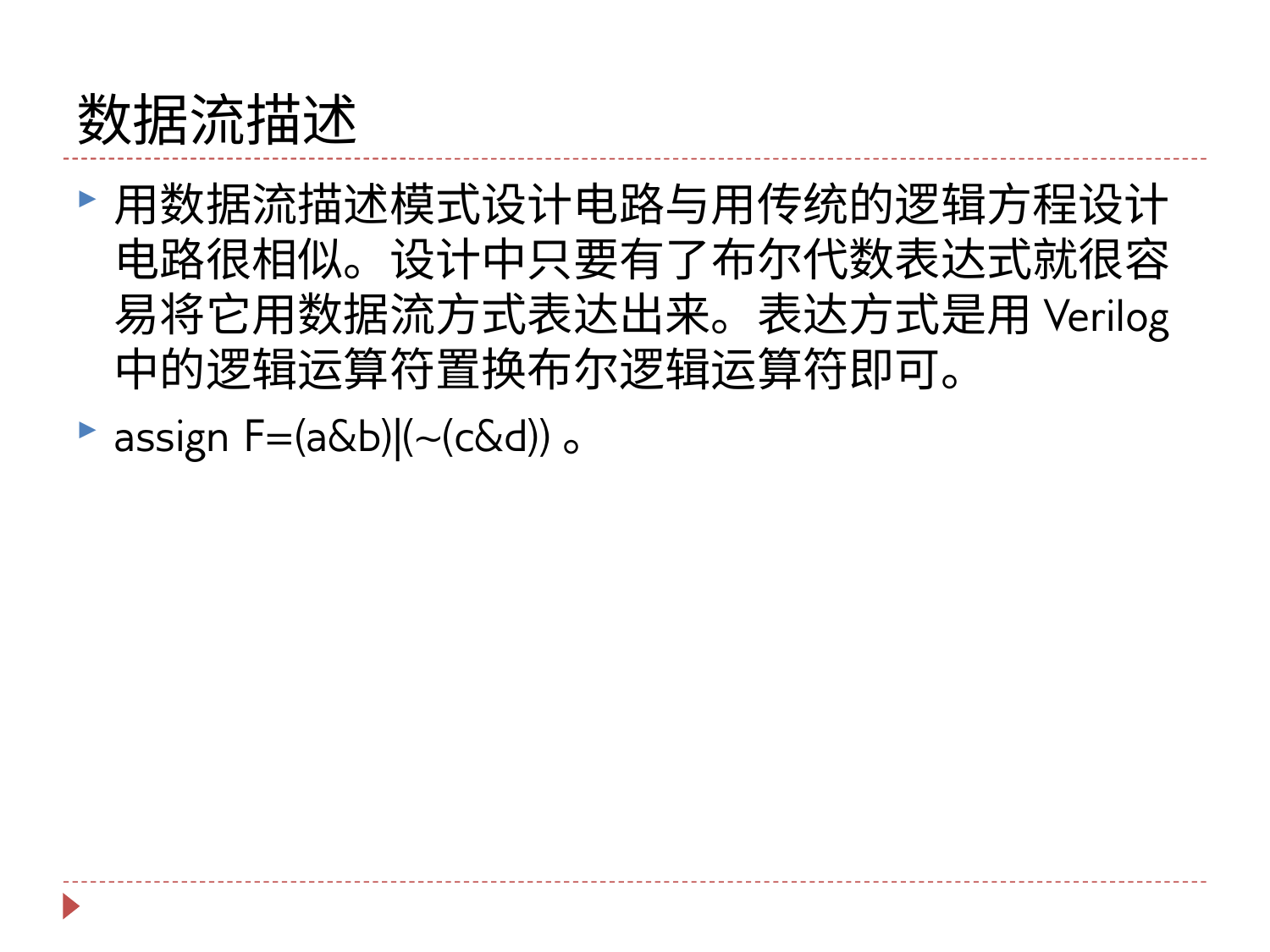

# 数据流描述
用数据流描述模式设计电路与用传统的逻辑方程设计电路很相似。设计中只要有了布尔代数表达式就很容易将它用数据流方式表达出来。表达方式是用Verilog中的逻辑运算符置换布尔逻辑运算符即可。
assign F=(a&b)|(~(c&d))。